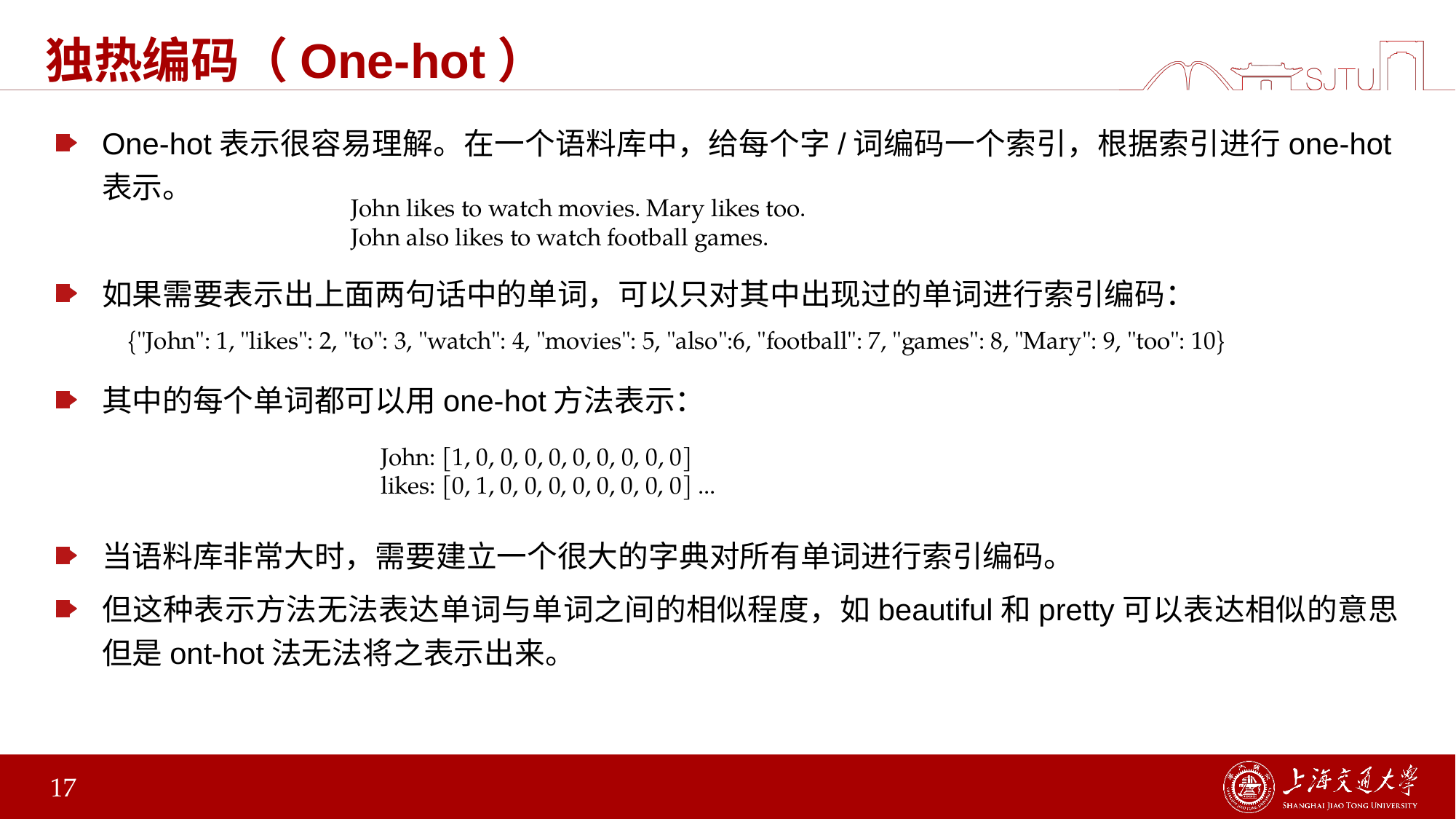

# 独热编码（One-hot）
One-hot表示很容易理解。在一个语料库中，给每个字/词编码一个索引，根据索引进行one-hot表示。

如果需要表示出上面两句话中的单词，可以只对其中出现过的单词进行索引编码：

其中的每个单词都可以用one-hot方法表示：

当语料库非常大时，需要建立一个很大的字典对所有单词进行索引编码。
但这种表示方法无法表达单词与单词之间的相似程度，如beautiful和pretty可以表达相似的意思但是ont-hot法无法将之表示出来。
John likes to watch movies. Mary likes too.
John also likes to watch football games.
{"John": 1, "likes": 2, "to": 3, "watch": 4, "movies": 5, "also":6, "football": 7, "games": 8, "Mary": 9, "too": 10}
John: [1, 0, 0, 0, 0, 0, 0, 0, 0, 0]
likes: [0, 1, 0, 0, 0, 0, 0, 0, 0, 0] ...
17